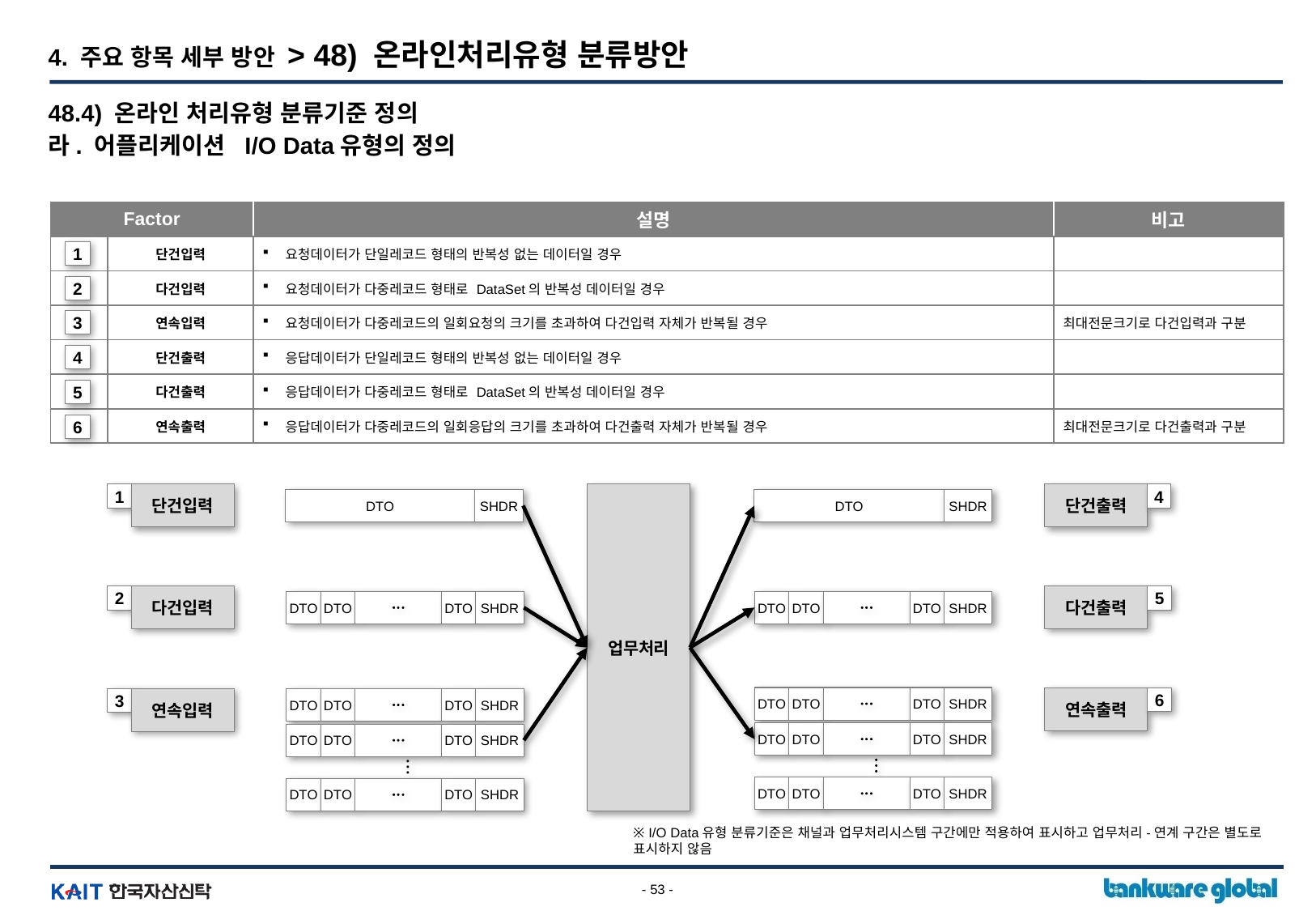

4. 주요 항목 세부 방안 > 48) 온라인처리유형 분류방안
48.4) 온라인 처리유형 분류기준 정의
라. 어플리케이션  I/O Data유형의 정의
| Factor |  | 설명 | 비고 |
| --- | --- | --- | --- |
|  | 단건입력 | 요청데이터가 단일레코드 형태의 반복성 없는 데이터일 경우 |  |
|  | 다건입력 | 요청데이터가 다중레코드 형태로 DataSet의 반복성 데이터일 경우 |  |
|  | 연속입력 | 요청데이터가 다중레코드의 일회요청의 크기를 초과하여 다건입력 자체가 반복될 경우 | 최대전문크기로 다건입력과 구분 |
|  | 단건출력 | 응답데이터가 단일레코드 형태의 반복성 없는 데이터일 경우 |  |
|  | 다건출력 | 응답데이터가 다중레코드 형태로 DataSet의 반복성 데이터일 경우 |  |
|  | 연속출력 | 응답데이터가 다중레코드의 일회응답의 크기를 초과하여 다건출력 자체가 반복될 경우 | 최대전문크기로 다건출력과 구분 |
1
2
3
4
5
6
1
단건입력
업무처리
단건출력
4
DTO
SHDR
DTO
SHDR
2
다건입력
다건출력
5
DTO
DTO

DTO
SHDR
DTO
DTO

DTO
SHDR

DTO
DTO

DTO
SHDR
연속출력
6
3
연속입력
DTO
DTO

DTO
SHDR

DTO
DTO

DTO
SHDR
DTO
DTO

DTO
SHDR

DTO
DTO

DTO
SHDR
DTO
DTO

DTO
SHDR

※ I/O Data유형 분류기준은 채널과 업무처리시스템 구간에만 적용하여 표시하고 업무처리-연계 구간은 별도로 표시하지 않음